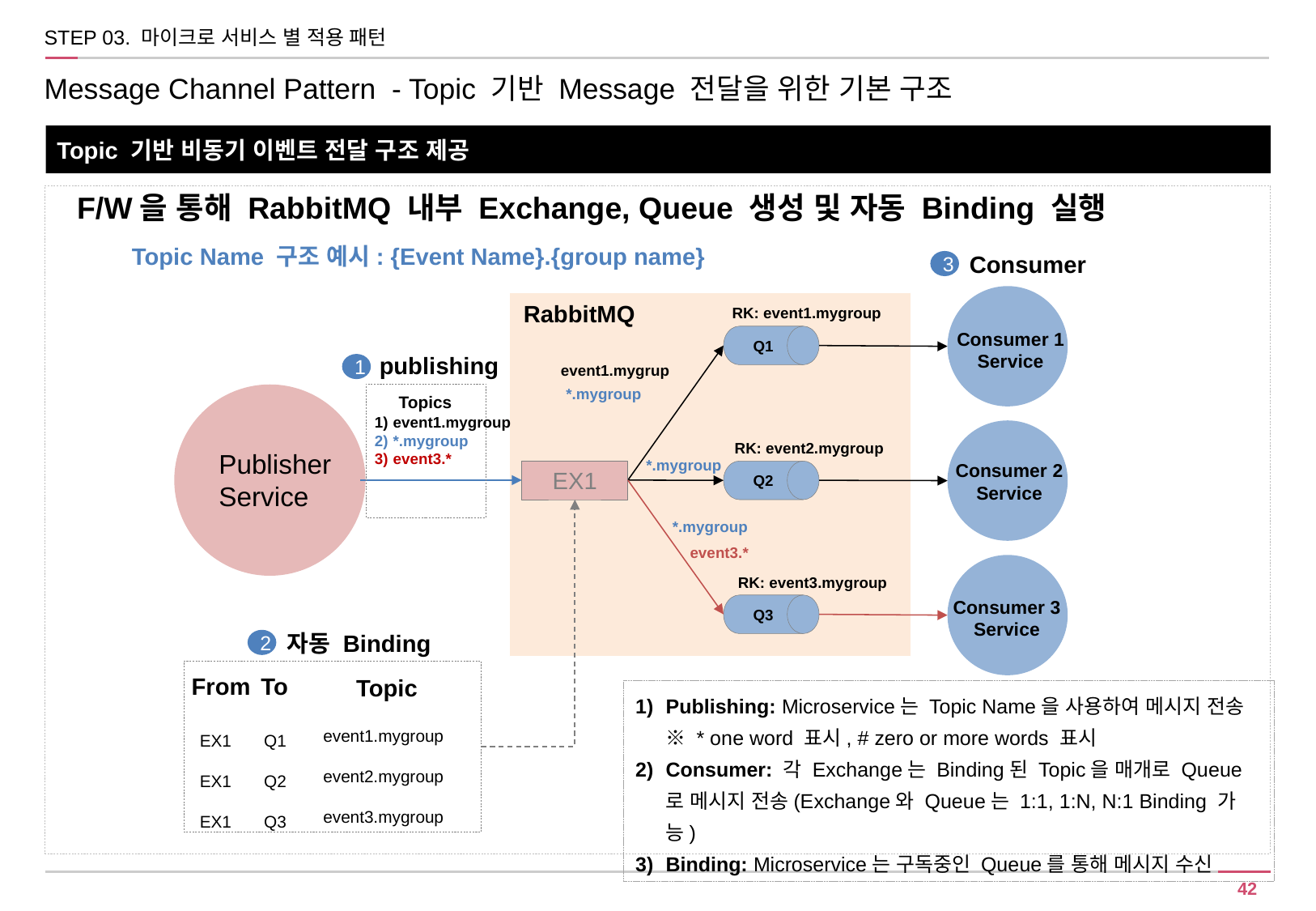

STEP 03. 마이크로 서비스 별 적용 패턴
Message Channel Pattern  - Topic 기반 Message 전달을 위한 기본 구조
Topic 기반 비동기 이벤트 전달 구조 제공
F/W을 통해 RabbitMQ 내부 Exchange, Queue 생성 및 자동 Binding 실행
Topic Name 구조 예시: {Event Name}.{group name}
Consumer
3

RabbitMQ

 RK: event1.mygroup
Consumer 1
Service
Q1
publishing
1
event1.mygrup
*.mygroup

Topics
event1.mygroup
*.mygroup
event3.*

 RK: event2.mygroup
Publisher
Service
*.mygroup
Consumer 2
Service
EX1
Q2
*.mygroup
event3.*

RK: event3.mygroup
Consumer 3
Service
Q3
자동 Binding
2

From
To
Topic
Publishing: Microservice는 Topic Name을 사용하여 메시지 전송
※ * one word 표시, # zero or more words 표시
Consumer: 각 Exchange는 Binding된 Topic을 매개로 Queue로 메시지 전송(Exchange와 Queue는 1:1, 1:N, N:1 Binding 가능)
Binding: Microservice는 구독중인 Queue를 통해 메시지 수신
event1.mygroup
event2.mygroup
event3.mygroup
EX1
EX1
EX1
Q1
Q2
Q3
Copyrightⓒ2020 by SK Cloud Group All rights reserved.